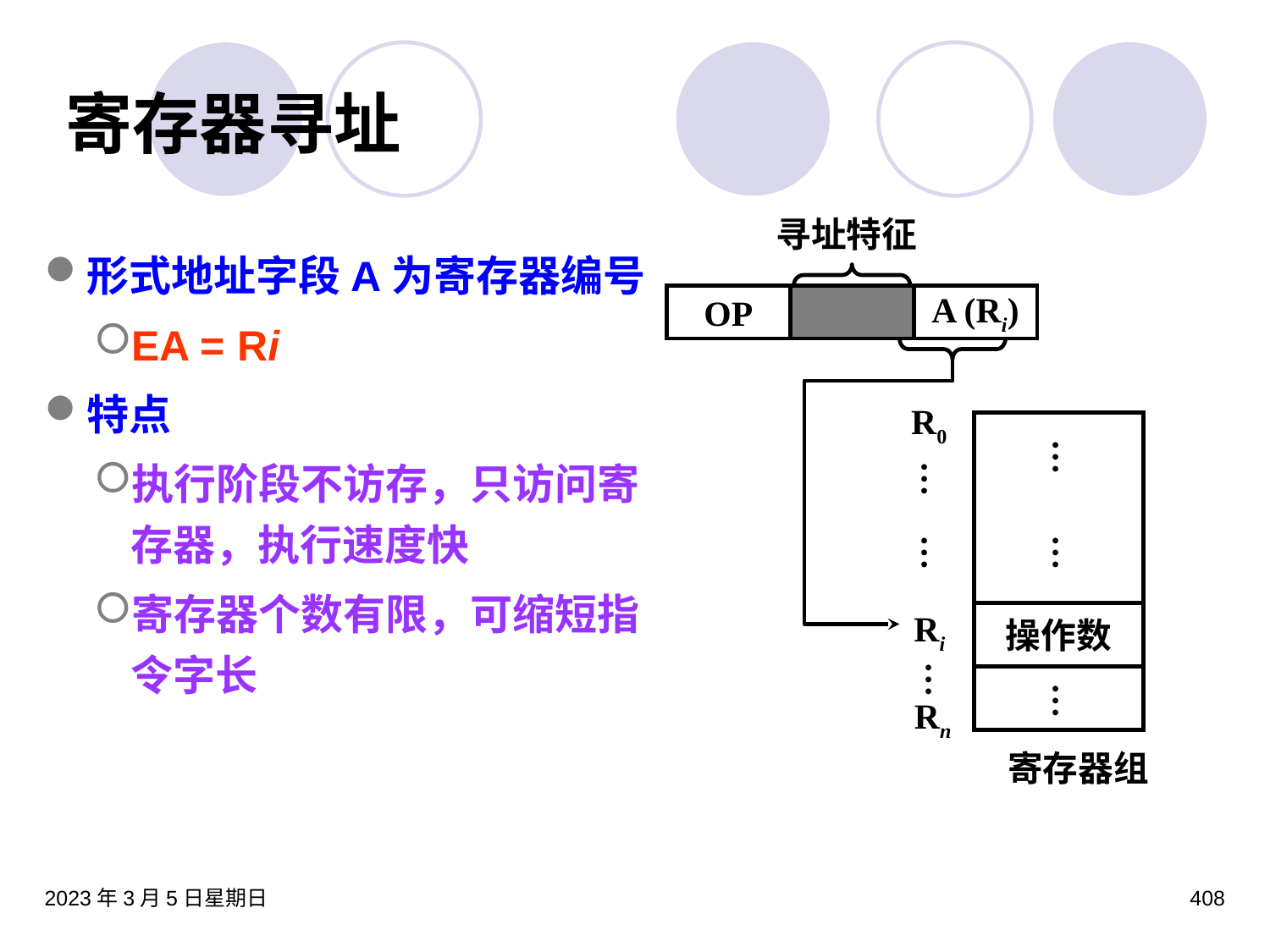

# 寄存器寻址
寻址特征

形式地址字段A为寄存器编号
EA = Ri
特点
执行阶段不访存，只访问寄存器，执行速度快
寄存器个数有限，可缩短指令字长

OP

A (Ri)

R0

…
…
…
…
Ri
操作数
…

…
Rn
寄存器组
2023年3月5日星期日
408